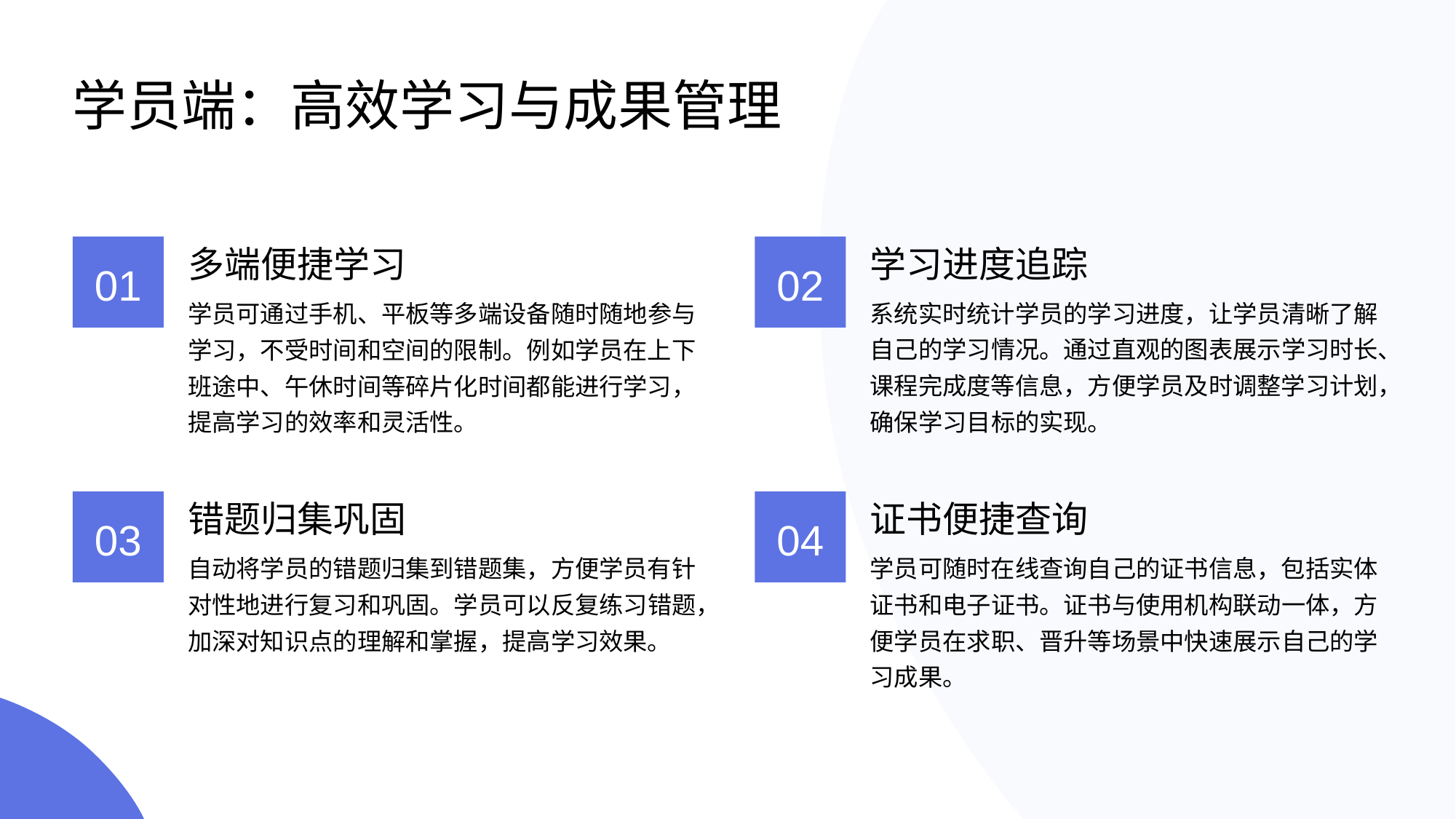

# 学员端：高效学习与成果管理

多端便捷学习

学习进度追踪
01
02
学员可通过手机、平板等多端设备随时随地参与学习，不受时间和空间的限制。例如学员在上下班途中、午休时间等碎片化时间都能进行学习，提高学习的效率和灵活性。
系统实时统计学员的学习进度，让学员清晰了解自己的学习情况。通过直观的图表展示学习时长、课程完成度等信息，方便学员及时调整学习计划，确保学习目标的实现。

错题归集巩固

证书便捷查询
03
04
自动将学员的错题归集到错题集，方便学员有针对性地进行复习和巩固。学员可以反复练习错题，加深对知识点的理解和掌握，提高学习效果。
学员可随时在线查询自己的证书信息，包括实体证书和电子证书。证书与使用机构联动一体，方便学员在求职、晋升等场景中快速展示自己的学习成果。